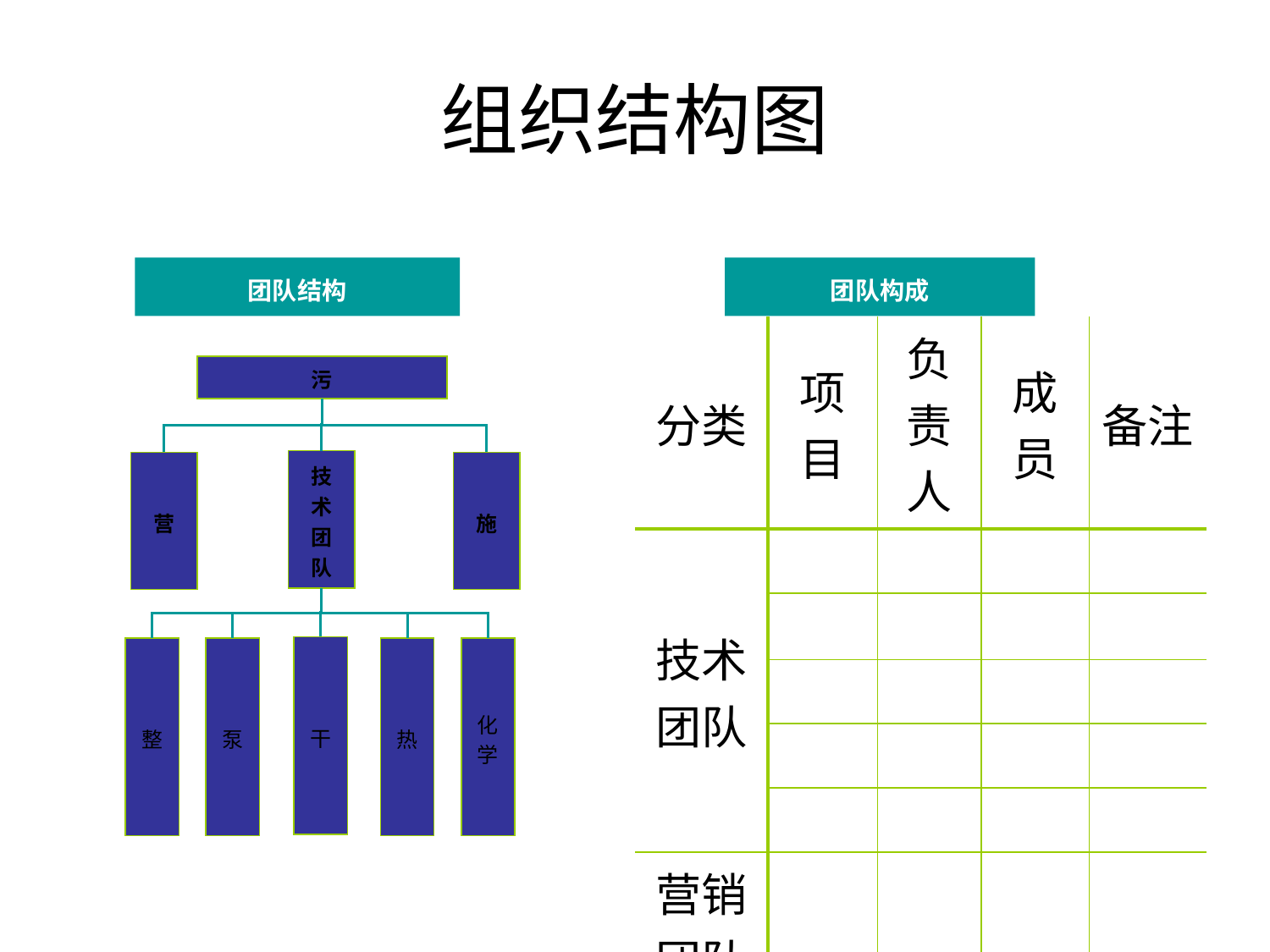

# 组织结构图
团队结构
团队构成
| 分类 | 项目 | 负责人 | 成员 | 备注 |
| --- | --- | --- | --- | --- |
| 技术团队 |  |  |  |  |
|  |  |  |  |  |
|  |  |  |  |  |
|  |  |  |  |  |
|  |  |  |  |  |
| 营销团队 |  |  |  |  |
| 施工团队 |  |  |  |  |
污
技术团队
营
施
干
整
泵
热
化学